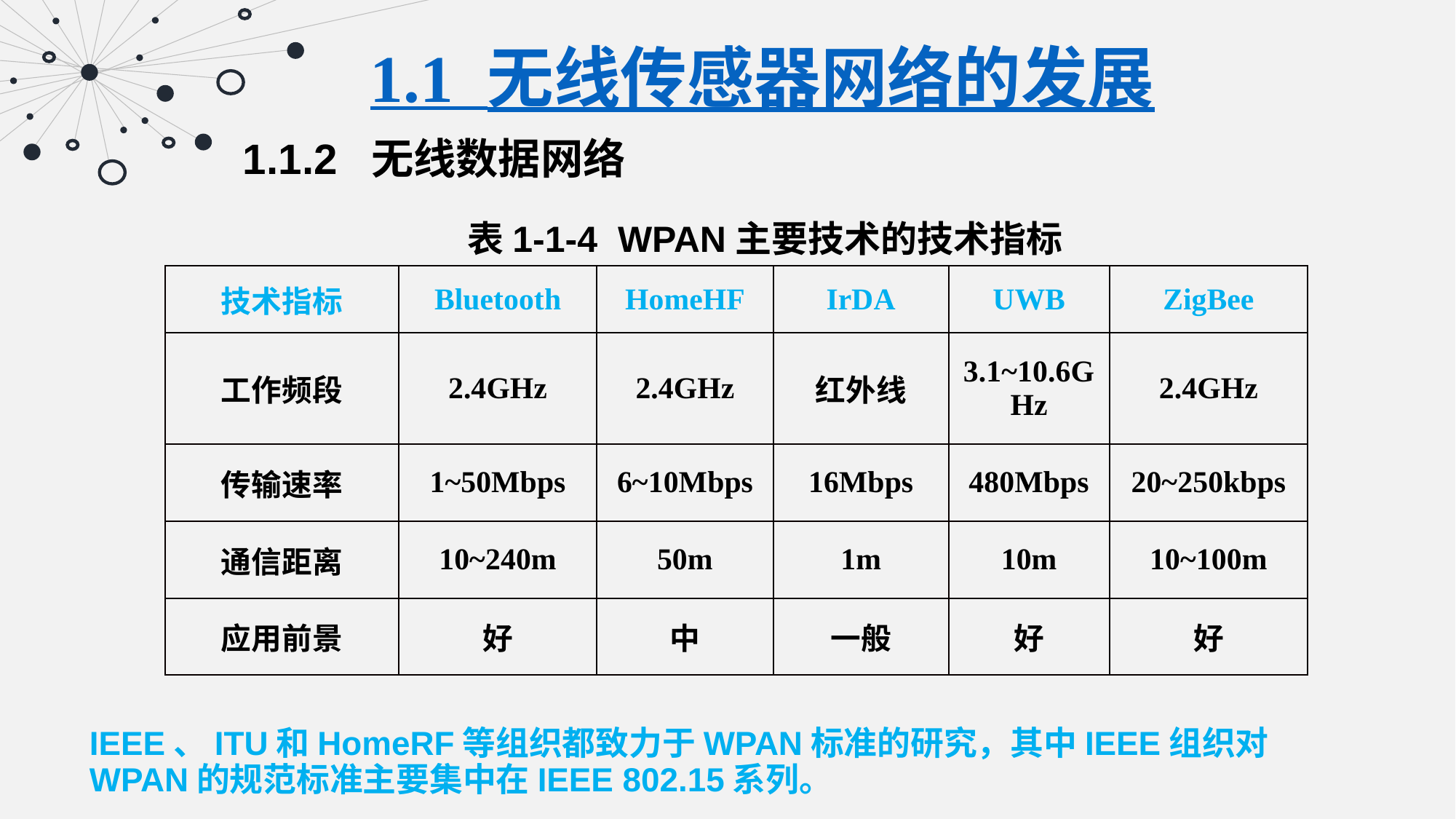

1.1  无线传感器网络的发展
1.1.2  无线数据网络

表1-1-4  WPAN主要技术的技术指标
| 技术指标 | Bluetooth | HomeHF | IrDA | UWB | ZigBee |
| --- | --- | --- | --- | --- | --- |
| 工作频段 | 2.4GHz | 2.4GHz | 红外线 | 3.1~10.6GHz | 2.4GHz |
| 传输速率 | 1~50Mbps | 6~10Mbps | 16Mbps | 480Mbps | 20~250kbps |
| 通信距离 | 10~240m | 50m | 1m | 10m | 10~100m |
| 应用前景 | 好 | 中 | 一般 | 好 | 好 |

IEEE、ITU和HomeRF等组织都致力于WPAN标准的研究，其中IEEE组织对WPAN的规范标准主要集中在IEEE 802.15系列。